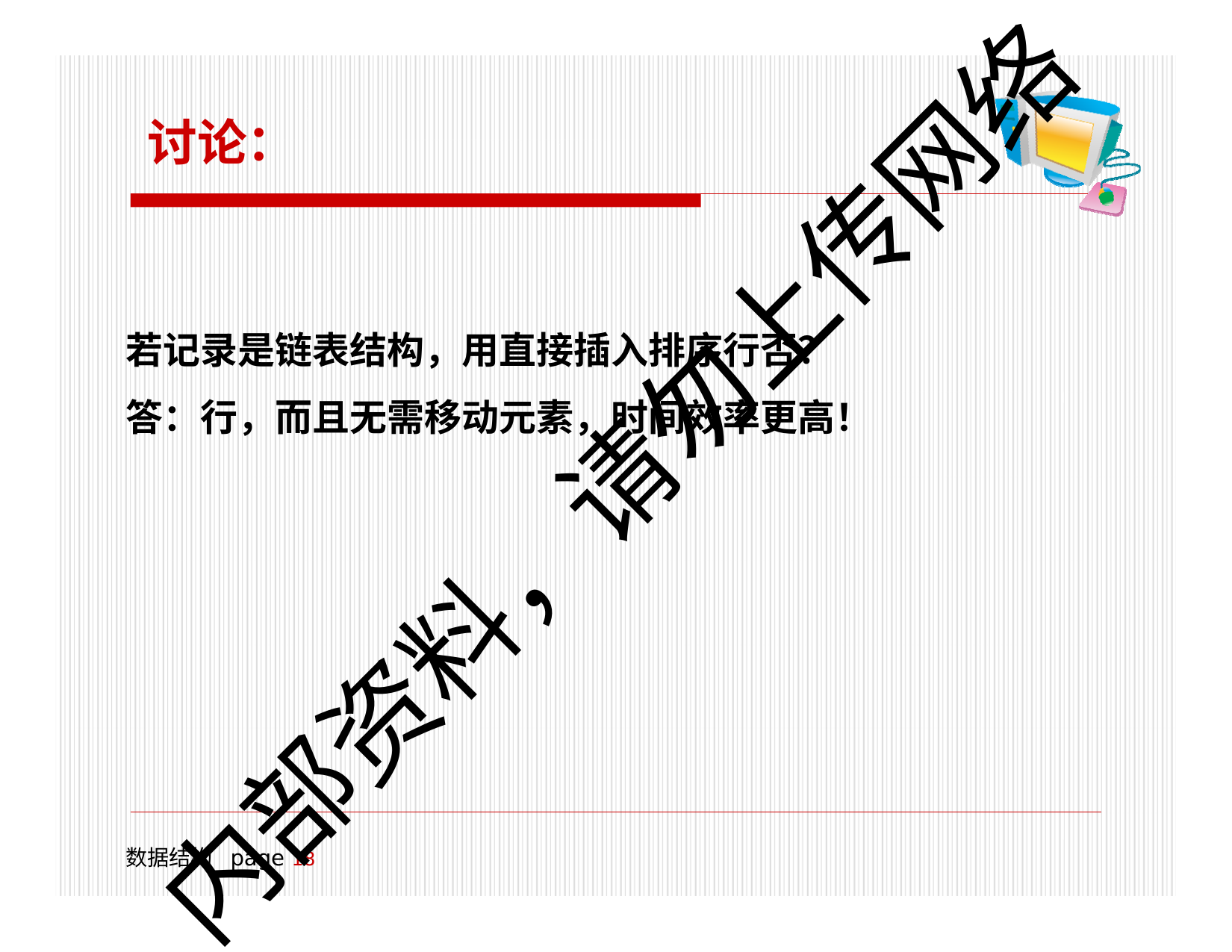

讨论：

若记录是链表结构，用直接插入排序行否？  答：行，而且无需移动元素，时间效率更高！
内部资料，请勿上传网络

数据结构	page 18